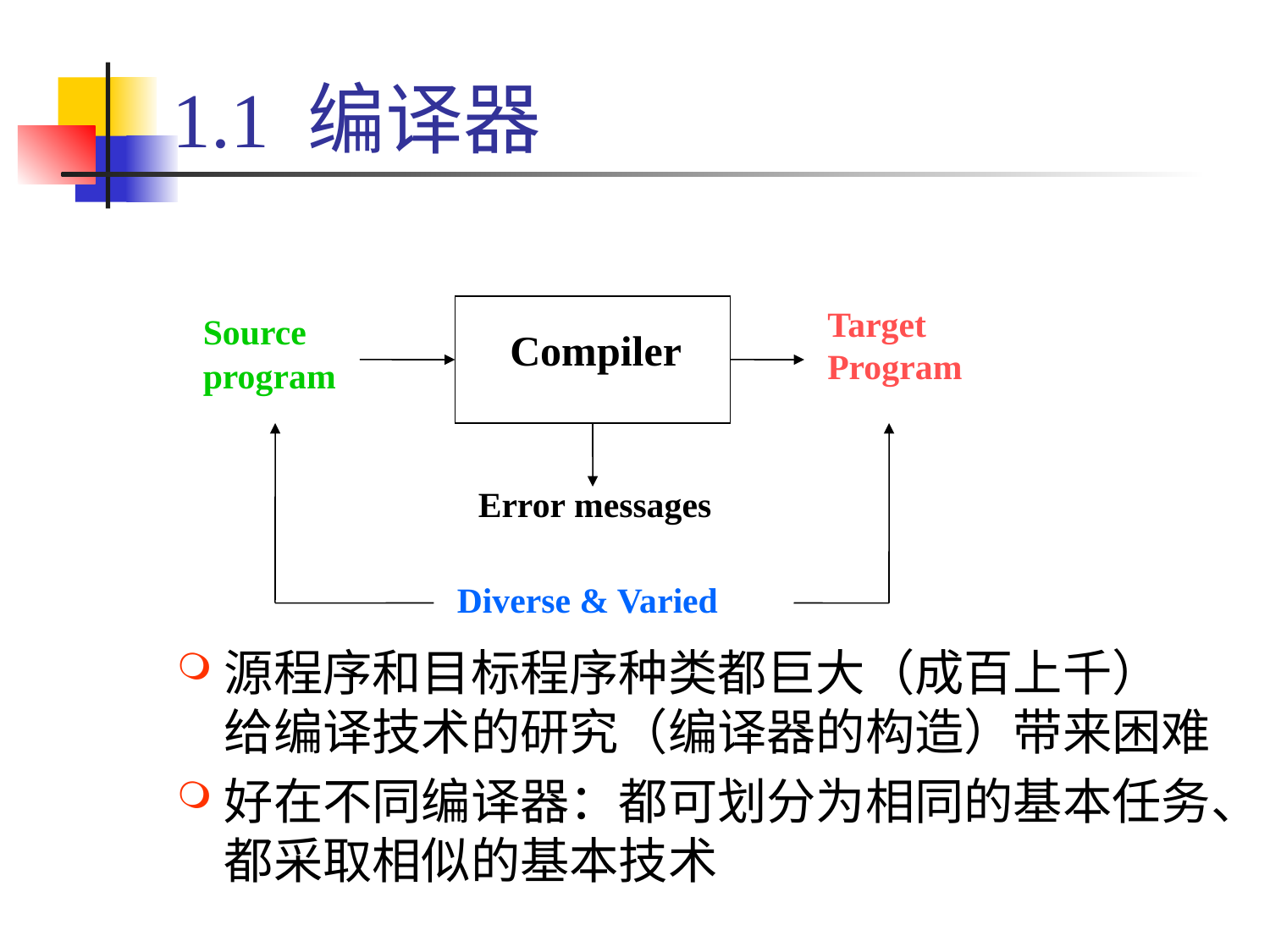

# 1.1 编译器
Source program

Compiler
Target Program

Error messages

Diverse & Varied

源程序和目标程序种类都巨大（成百上千）
给编译技术的研究（编译器的构造）带来困难
好在不同编译器：都可划分为相同的基本任务、都采取相似的基本技术